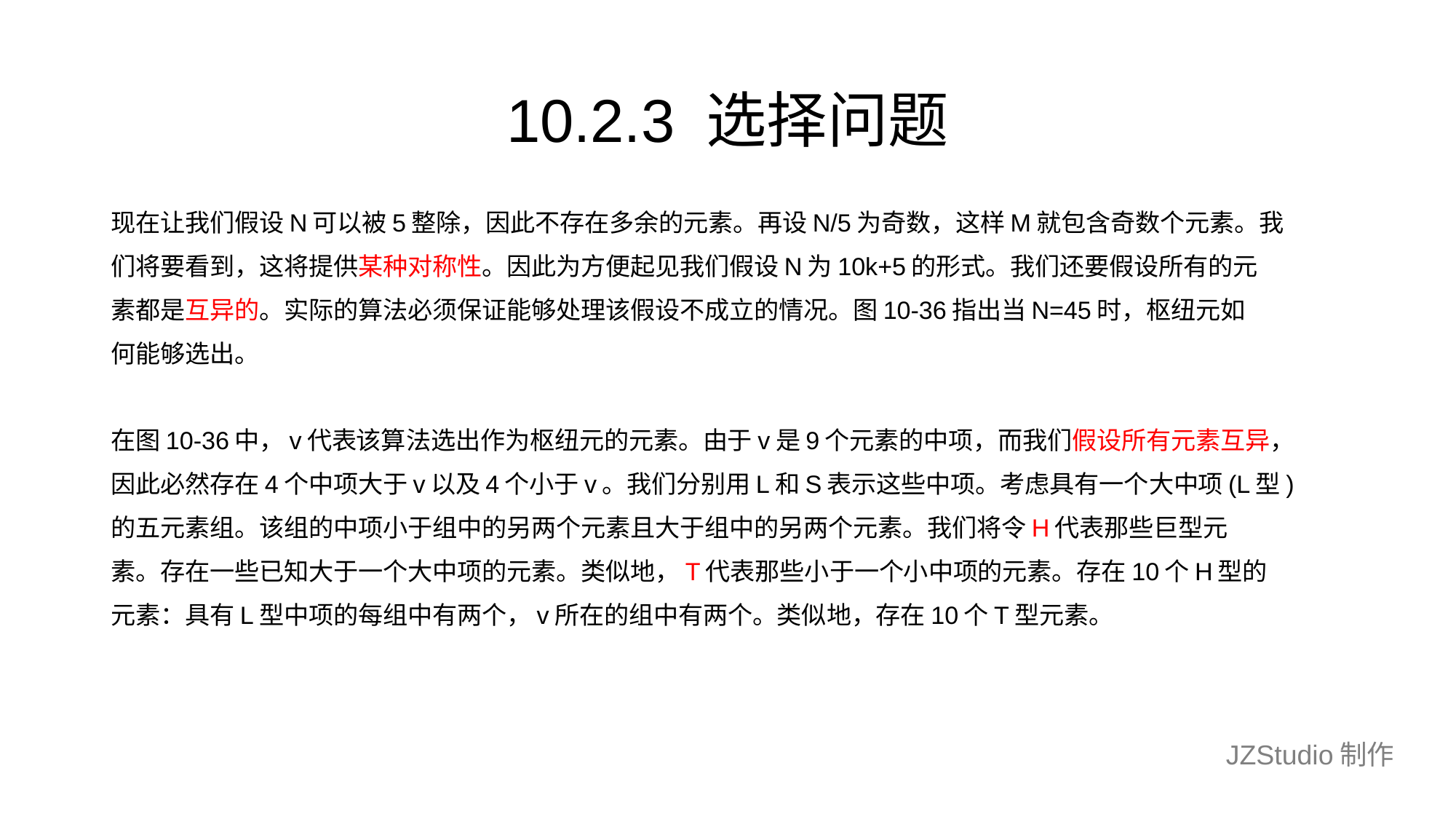

# 10.2.3 选择问题
现在让我们假设N可以被5整除，因此不存在多余的元素。再设N/5为奇数，这样M就包含奇数个元素。我
们将要看到，这将提供某种对称性。因此为方便起见我们假设N为10k+5的形式。我们还要假设所有的元
素都是互异的。实际的算法必须保证能够处理该假设不成立的情况。图10-36指出当N=45时，枢纽元如
何能够选出。

在图10-36中，v代表该算法选出作为枢纽元的元素。由于v是9个元素的中项，而我们假设所有元素互异，
因此必然存在4个中项大于v以及4个小于v。我们分别用L和S表示这些中项。考虑具有一个大中项(L型)
的五元素组。该组的中项小于组中的另两个元素且大于组中的另两个元素。我们将令H代表那些巨型元
素。存在一些已知大于一个大中项的元素。类似地，T代表那些小于一个小中项的元素。存在10个H型的
元素：具有L型中项的每组中有两个，v所在的组中有两个。类似地，存在10个T型元素。